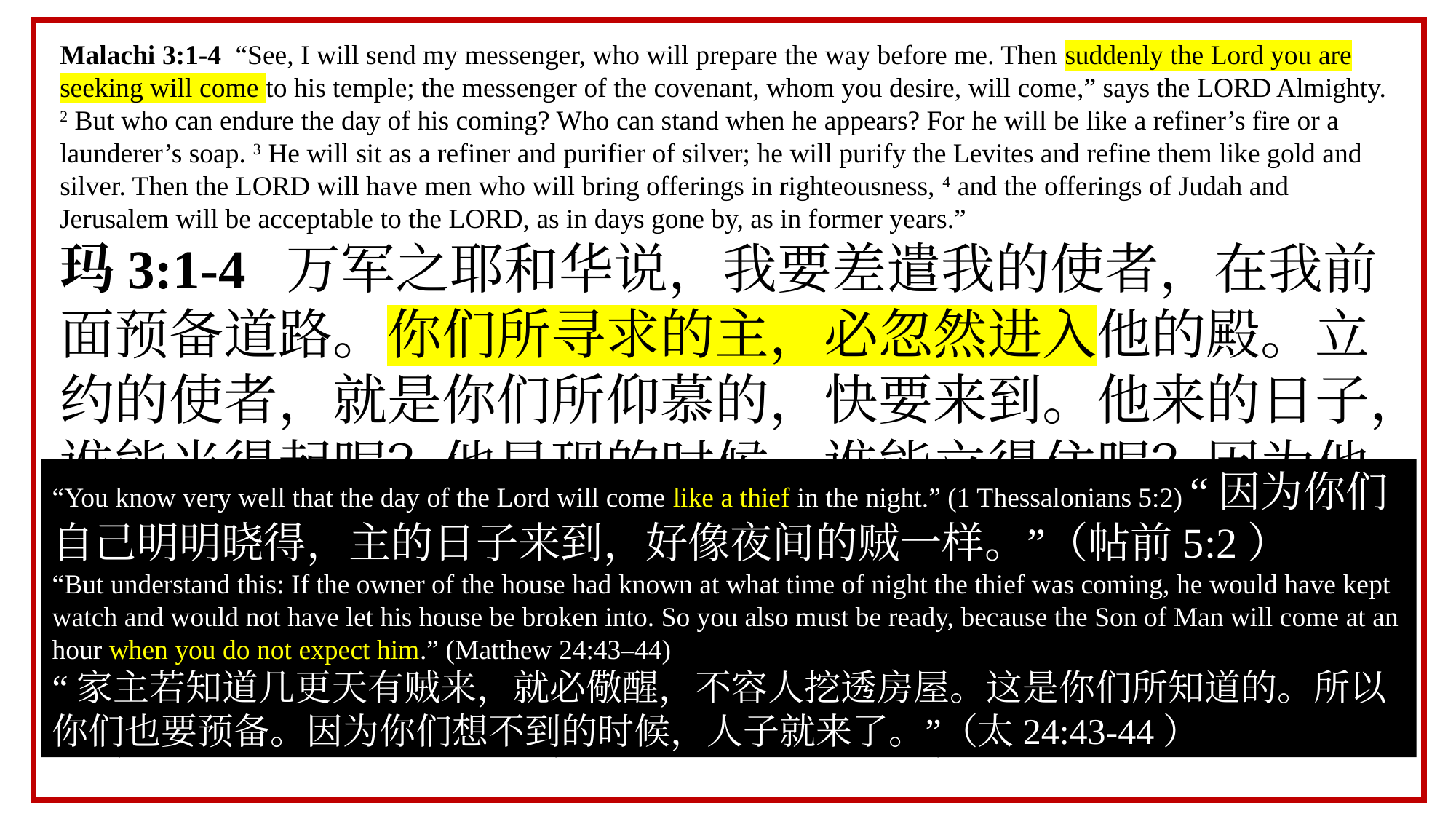

Malachi 3:1-4  “See, I will send my messenger, who will prepare the way before me. Then suddenly the Lord you are seeking will come to his temple; the messenger of the covenant, whom you desire, will come,” says the LORD Almighty. 2 But who can endure the day of his coming? Who can stand when he appears? For he will be like a refiner’s fire or a launderer’s soap. 3 He will sit as a refiner and purifier of silver; he will purify the Levites and refine them like gold and silver. Then the LORD will have men who will bring offerings in righteousness, 4 and the offerings of Judah and Jerusalem will be acceptable to the LORD, as in days gone by, as in former years.”
玛3:1-4  万军之耶和华说，我要差遣我的使者，在我前面预备道路。你们所寻求的主，必忽然进入他的殿。立约的使者，就是你们所仰慕的，快要来到。他来的日子，谁能当得起呢？他显现的时候，谁能立得住呢？因为他如炼金之人的火，如漂布之人的碱。他必坐下如炼净银子的，必洁净利未人，熬炼他们像金银一样。他们就凭公义献供物给耶和华。那时，犹大和耶路撒冷所献的供物，必蒙耶和华悦纳，仿佛古时之日，上古之年。
“You know very well that the day of the Lord will come like a thief in the night.” (1 Thessalonians 5:2) “因为你们自己明明晓得，主的日子来到，好像夜间的贼一样。”（帖前5:2）
“But understand this: If the owner of the house had known at what time of night the thief was coming, he would have kept watch and would not have let his house be broken into. So you also must be ready, because the Son of Man will come at an hour when you do not expect him.” (Matthew 24:43–44)
“家主若知道几更天有贼来，就必儆醒，不容人挖透房屋。这是你们所知道的。所以你们也要预备。因为你们想不到的时候，人子就来了。”（太24:43-44）